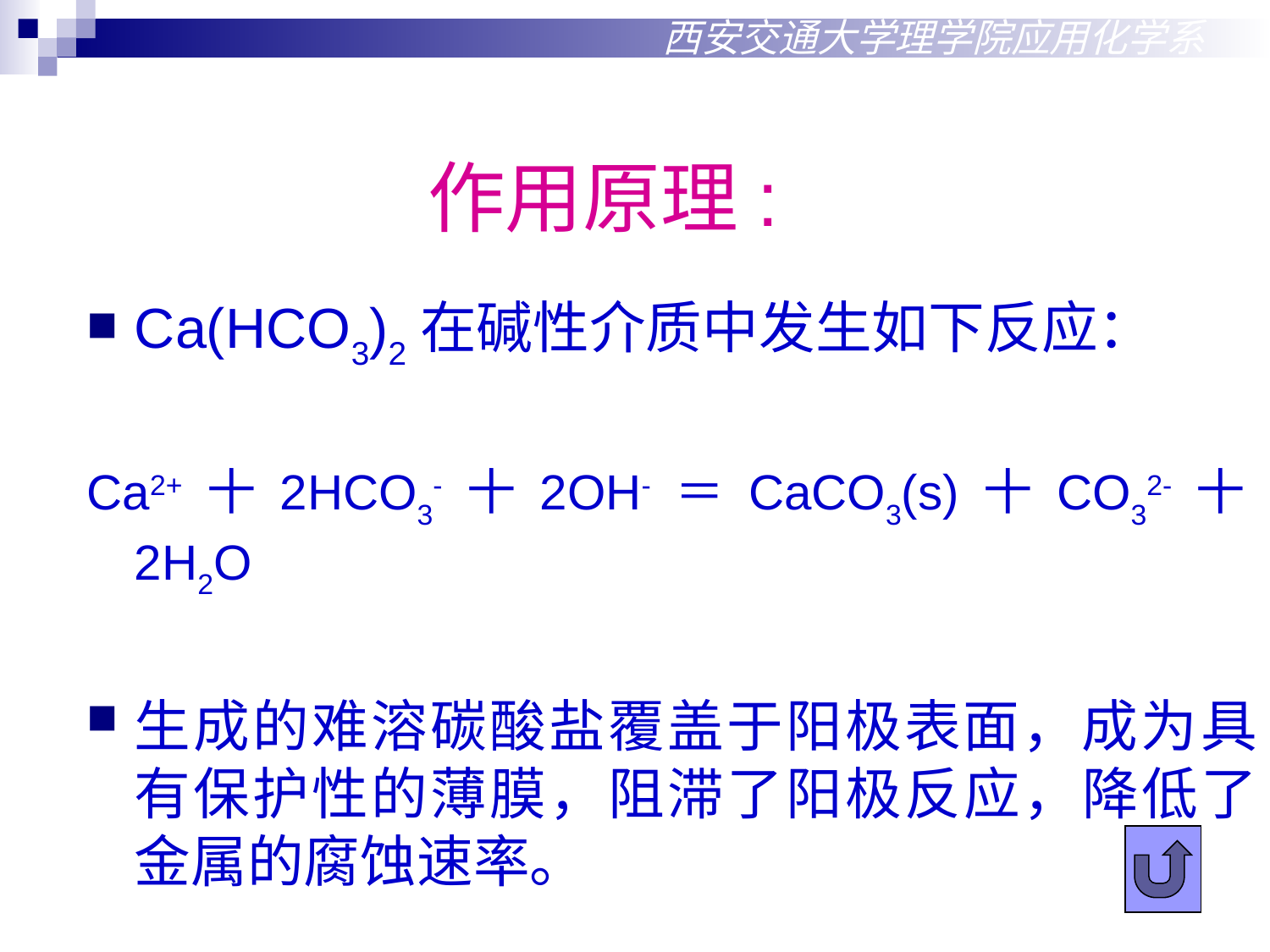

西安交通大学理学院应用化学系
作用原理:
Ca(HCO3)2在碱性介质中发生如下反应：

Ca2+十2HCO3-十2OH-＝CaCO3(s)十CO32-十2H2O

生成的难溶碳酸盐覆盖于阳极表面，成为具有保护性的薄膜，阻滞了阳极反应，降低了金属的腐蚀速率。